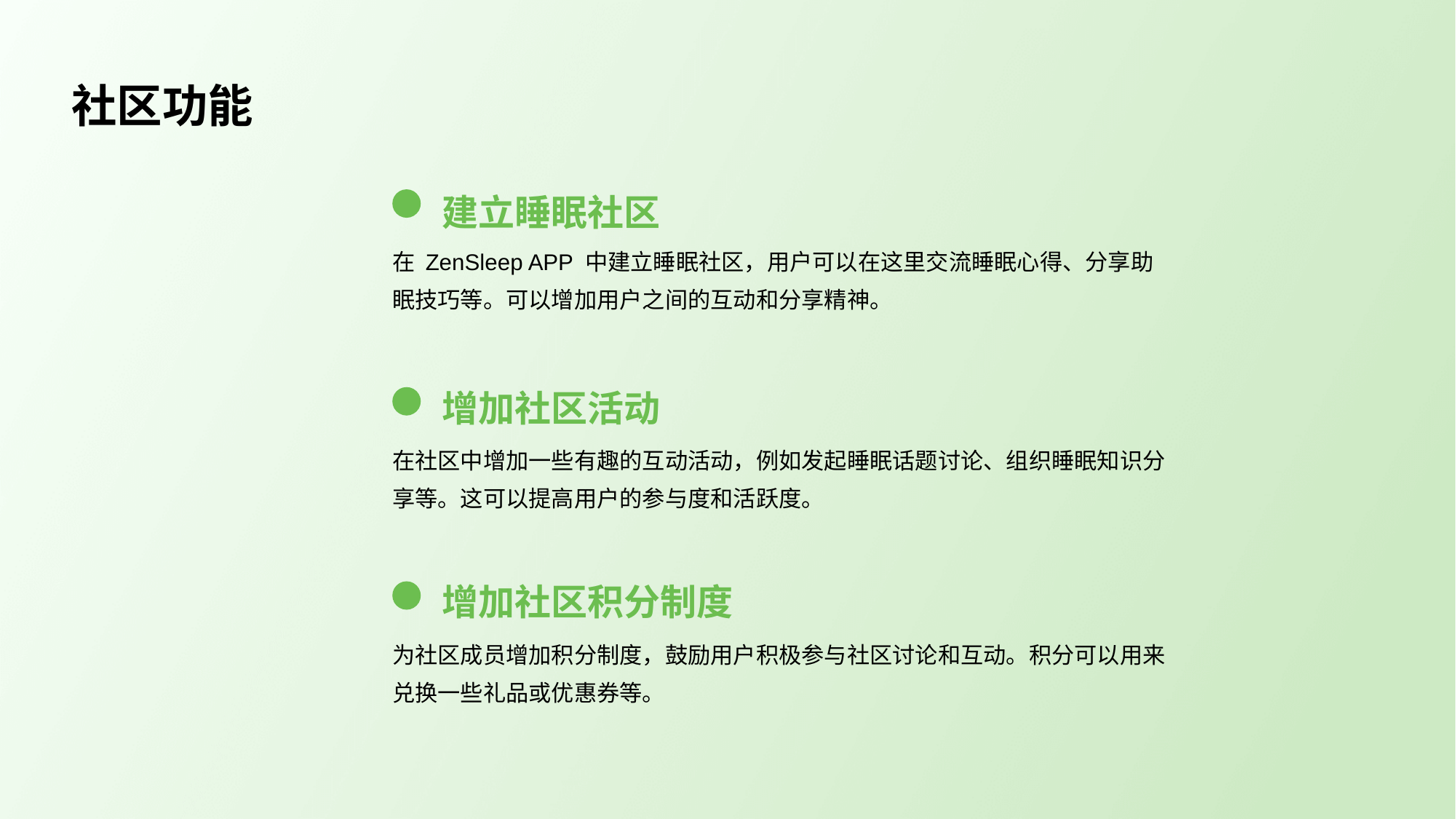

社区功能
建立睡眠社区

在 ZenSleep APP 中建立睡眠社区，用户可以在这里交流睡眠心得、分享助眠技巧等。可以增加用户之间的互动和分享精神。
增加社区活动

在社区中增加一些有趣的互动活动，例如发起睡眠话题讨论、组织睡眠知识分享等。这可以提高用户的参与度和活跃度。
增加社区积分制度

为社区成员增加积分制度，鼓励用户积极参与社区讨论和互动。积分可以用来兑换一些礼品或优惠券等。